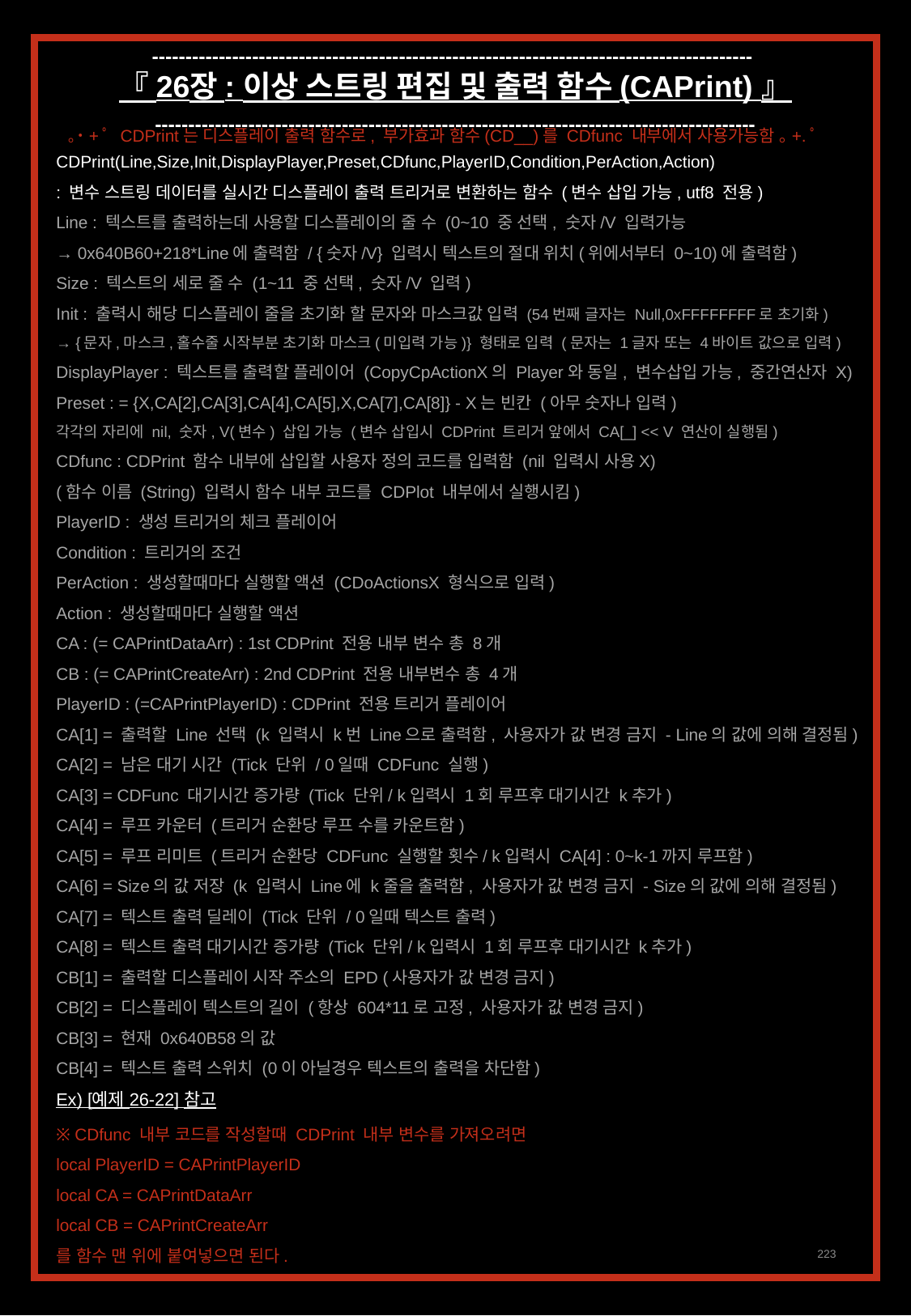

------------------------------------------------------------------------------------------
『 26장 : 이상 스트링 편집 및 출력 함수 (CAPrint) 』
------------------------------------------------------------------------------------------

｡˙+ﾟ CDPrint는 디스플레이 출력 함수로, 부가효과 함수(CD__)를 CDfunc 내부에서 사용가능함 ｡+.ﾟ
CDPrint(Line,Size,Init,DisplayPlayer,Preset,CDfunc,PlayerID,Condition,PerAction,Action)
: 변수 스트링 데이터를 실시간 디스플레이 출력 트리거로 변환하는 함수 (변수 삽입 가능, utf8 전용)
Line : 텍스트를 출력하는데 사용할 디스플레이의 줄 수 (0~10 중 선택, 숫자/V 입력가능
→ 0x640B60+218*Line에 출력함 / {숫자/V} 입력시 텍스트의 절대 위치(위에서부터 0~10)에 출력함)
Size : 텍스트의 세로 줄 수 (1~11 중 선택, 숫자/V 입력)
Init : 출력시 해당 디스플레이 줄을 초기화 할 문자와 마스크값 입력 (54번째 글자는 Null,0xFFFFFFFF로 초기화)
→ {문자,마스크,홀수줄 시작부분 초기화 마스크(미입력 가능)} 형태로 입력 (문자는 1글자 또는 4바이트 값으로 입력)
DisplayPlayer : 텍스트를 출력할 플레이어 (CopyCpActionX의 Player와 동일, 변수삽입 가능, 중간연산자 X)
Preset : = {X,CA[2],CA[3],CA[4],CA[5],X,CA[7],CA[8]} - X는 빈칸 (아무 숫자나 입력)
각각의 자리에 nil, 숫자, V(변수) 삽입 가능 (변수 삽입시 CDPrint 트리거 앞에서 CA[_] << V 연산이 실행됨)
CDfunc : CDPrint 함수 내부에 삽입할 사용자 정의 코드를 입력함 (nil 입력시 사용X)
(함수 이름 (String) 입력시 함수 내부 코드를 CDPlot 내부에서 실행시킴)
PlayerID : 생성 트리거의 체크 플레이어
Condition : 트리거의 조건
PerAction : 생성할때마다 실행할 액션 (CDoActionsX 형식으로 입력)
Action : 생성할때마다 실행할 액션
CA : (= CAPrintDataArr) : 1st CDPrint 전용 내부 변수 총 8개
CB : (= CAPrintCreateArr) : 2nd CDPrint 전용 내부변수 총 4개
PlayerID : (=CAPrintPlayerID) : CDPrint 전용 트리거 플레이어
CA[1] = 출력할 Line 선택 (k 입력시 k번 Line으로 출력함, 사용자가 값 변경 금지 - Line의 값에 의해 결정됨)
CA[2] = 남은 대기 시간 (Tick 단위 / 0일때 CDFunc 실행)
CA[3] = CDFunc 대기시간 증가량 (Tick 단위/ k입력시 1회 루프후 대기시간 k추가)
CA[4] = 루프 카운터 (트리거 순환당 루프 수를 카운트함)
CA[5] = 루프 리미트 (트리거 순환당 CDFunc 실행할 횟수/ k입력시 CA[4] : 0~k-1까지 루프함)
CA[6] = Size의 값 저장 (k 입력시 Line에 k줄을 출력함, 사용자가 값 변경 금지 - Size의 값에 의해 결정됨)
CA[7] = 텍스트 출력 딜레이 (Tick 단위 / 0일때 텍스트 출력)
CA[8] = 텍스트 출력 대기시간 증가량 (Tick 단위/ k입력시 1회 루프후 대기시간 k추가)
CB[1] = 출력할 디스플레이 시작 주소의 EPD (사용자가 값 변경 금지)
CB[2] = 디스플레이 텍스트의 길이 (항상 604*11로 고정, 사용자가 값 변경 금지)
CB[3] = 현재 0x640B58의 값
CB[4] = 텍스트 출력 스위치 (0이 아닐경우 텍스트의 출력을 차단함)
Ex) [예제 26-22] 참고
※ CDfunc 내부 코드를 작성할때 CDPrint 내부 변수를 가져오려면
local PlayerID = CAPrintPlayerID
local CA = CAPrintDataArr
local CB = CAPrintCreateArr
를 함수 맨 위에 붙여넣으면 된다.
223